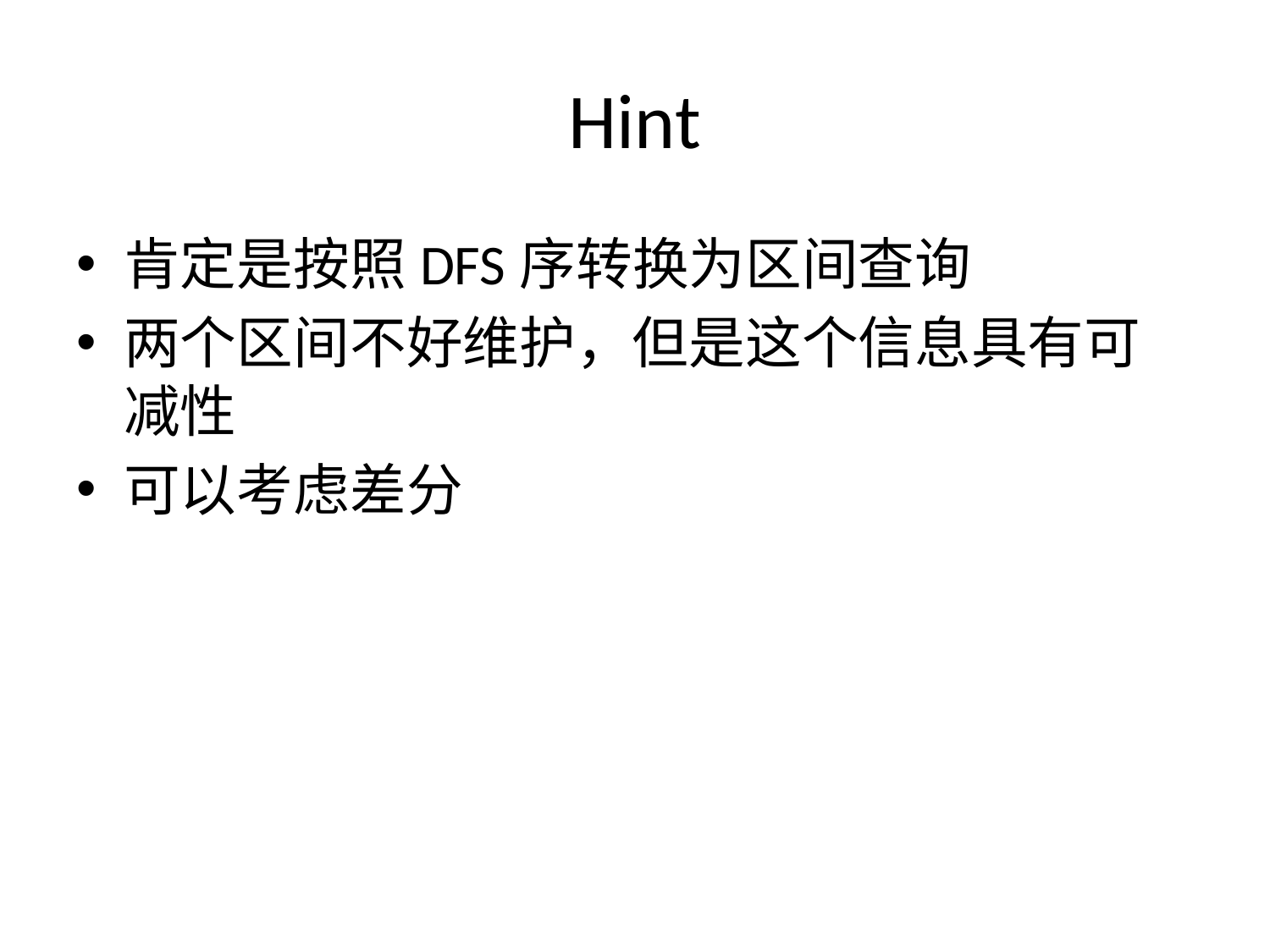

# Hint
肯定是按照DFS序转换为区间查询
两个区间不好维护，但是这个信息具有可减性
可以考虑差分